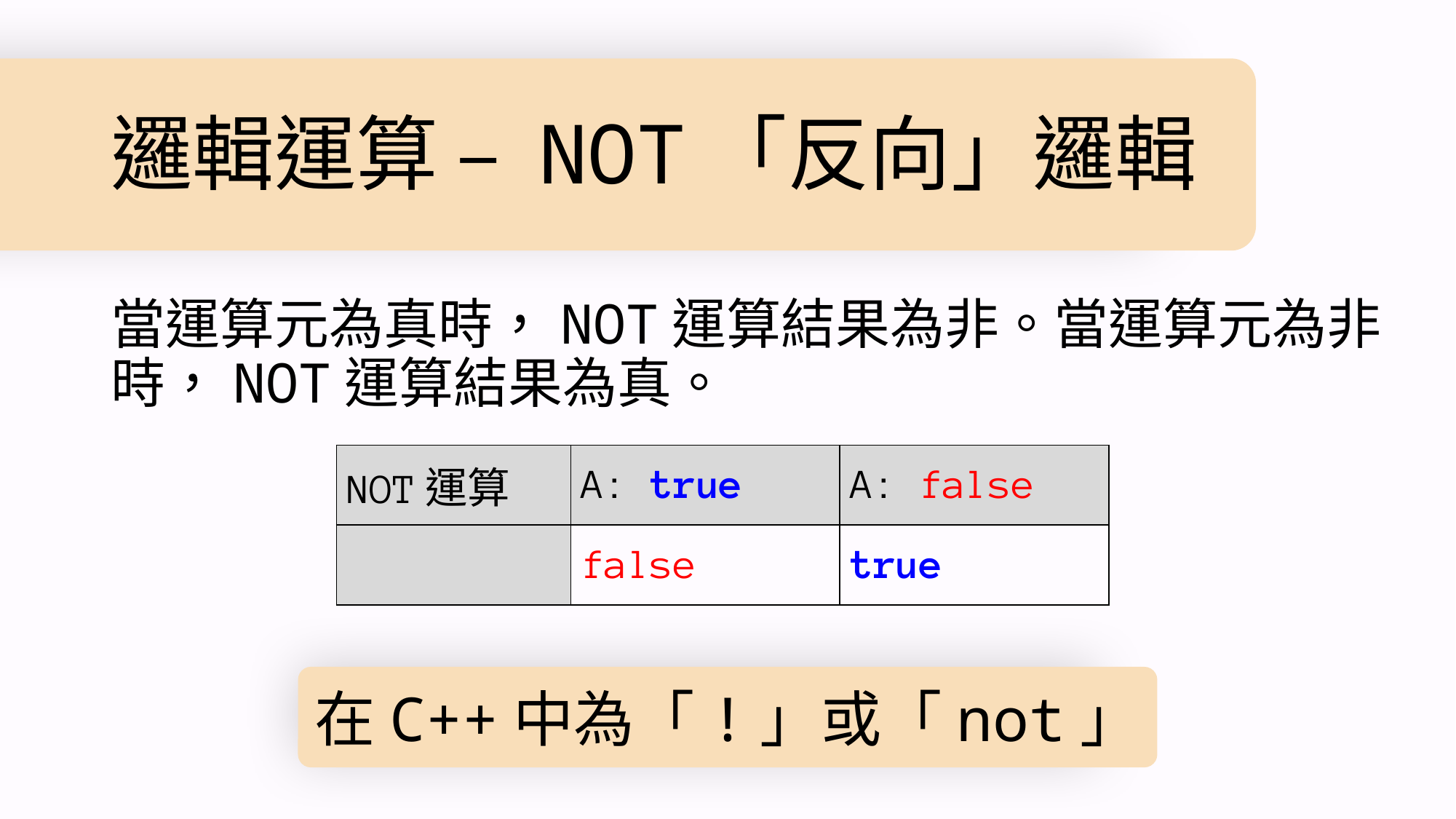

# 邏輯運算 – NOT「反向」邏輯
當運算元為真時，NOT運算結果為非。當運算元為非時，NOT運算結果為真。

| NOT運算 | A: true | A: false |
| --- | --- | --- |
|  | false | true |
在C++中為「!」或「not」